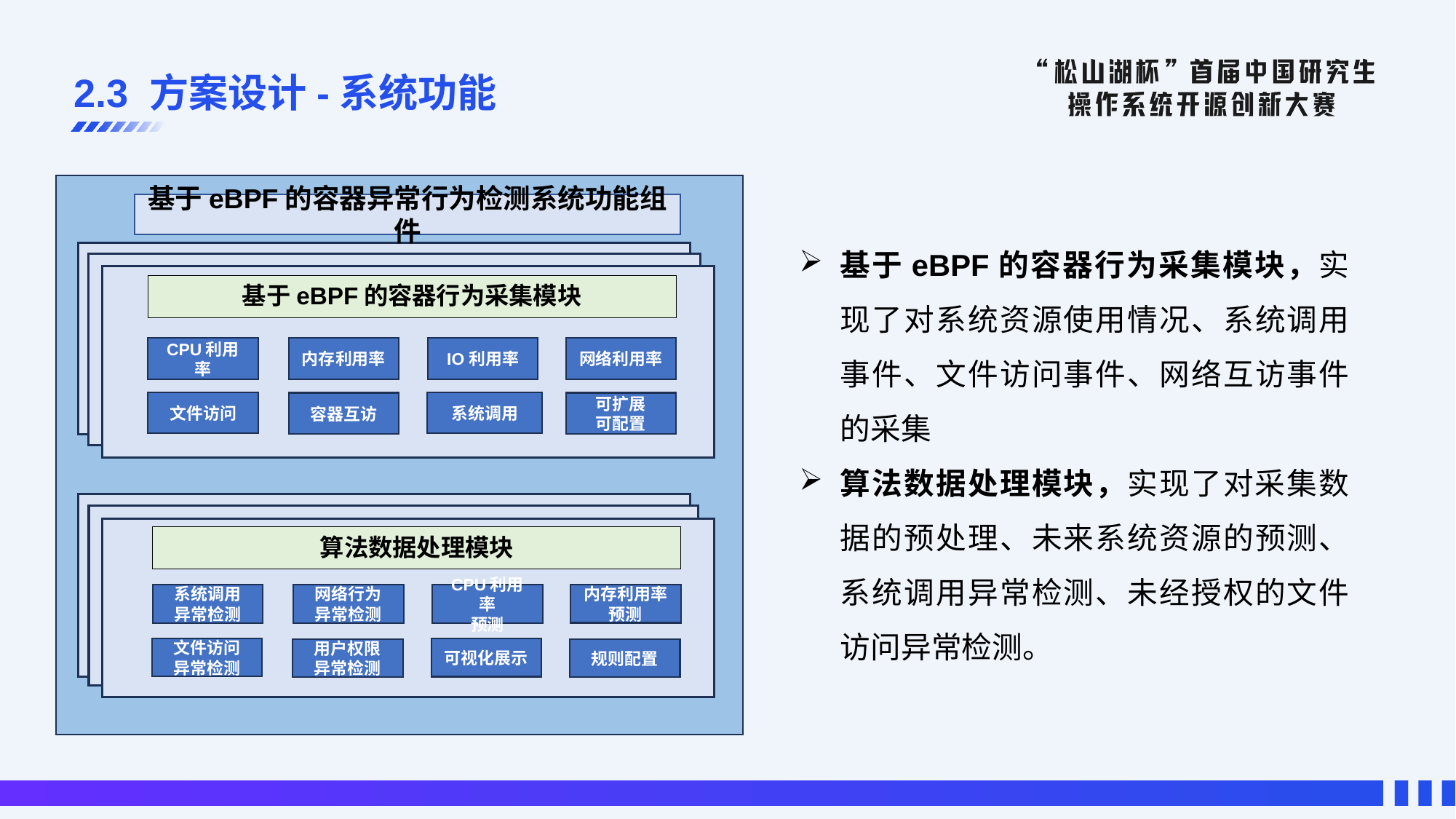

# 2.3 方案设计-系统功能

基于eBPF的容器异常行为检测系统功能组件
基于eBPF的容器行为采集模块，实现了对系统资源使用情况、系统调用事件、文件访问事件、网络互访事件的采集
算法数据处理模块，实现了对采集数据的预处理、未来系统资源的预测、系统调用异常检测、未经授权的文件访问异常检测。

基于eBPF的容器行为采集模块
网络利用率
CPU利用率
内存利用率
IO利用率
系统调用
文件访问
容器互访
可扩展
可配置

算法数据处理模块

内存利用率预测
系统调用
异常检测
网络行为
异常检测
CPU利用率
预测
可视化展示
文件访问
异常检测
用户权限
异常检测
规则配置